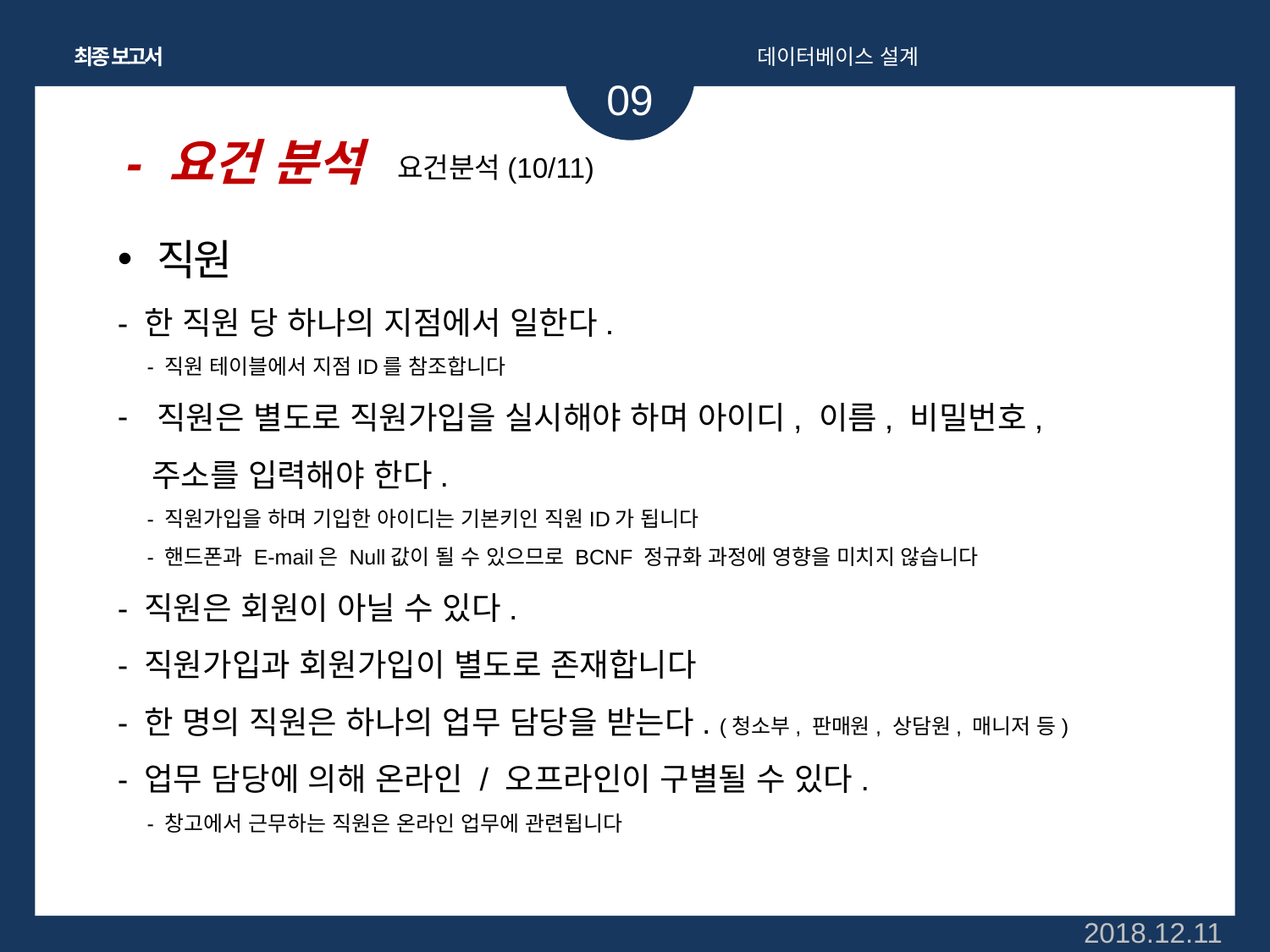

최종 보고서
데이터베이스 설계
09

- 요건 분석
요건분석(10/11)
직원
- 한 직원 당 하나의 지점에서 일한다.
     - 직원 테이블에서 지점ID를 참조합니다
직원은 별도로 직원가입을 실시해야 하며 아이디, 이름, 비밀번호,
   주소를 입력해야 한다.
     - 직원가입을 하며 기입한 아이디는 기본키인 직원ID가 됩니다
     - 핸드폰과 E-mail은 Null값이 될 수 있으므로 BCNF 정규화 과정에 영향을 미치지 않습니다
- 직원은 회원이 아닐 수 있다.
- 직원가입과 회원가입이 별도로 존재합니다
- 한 명의 직원은 하나의 업무 담당을 받는다. (청소부, 판매원, 상담원, 매니저 등)
- 업무 담당에 의해 온라인 / 오프라인이 구별될 수 있다.
     - 창고에서 근무하는 직원은 온라인 업무에 관련됩니다
2018.12.11